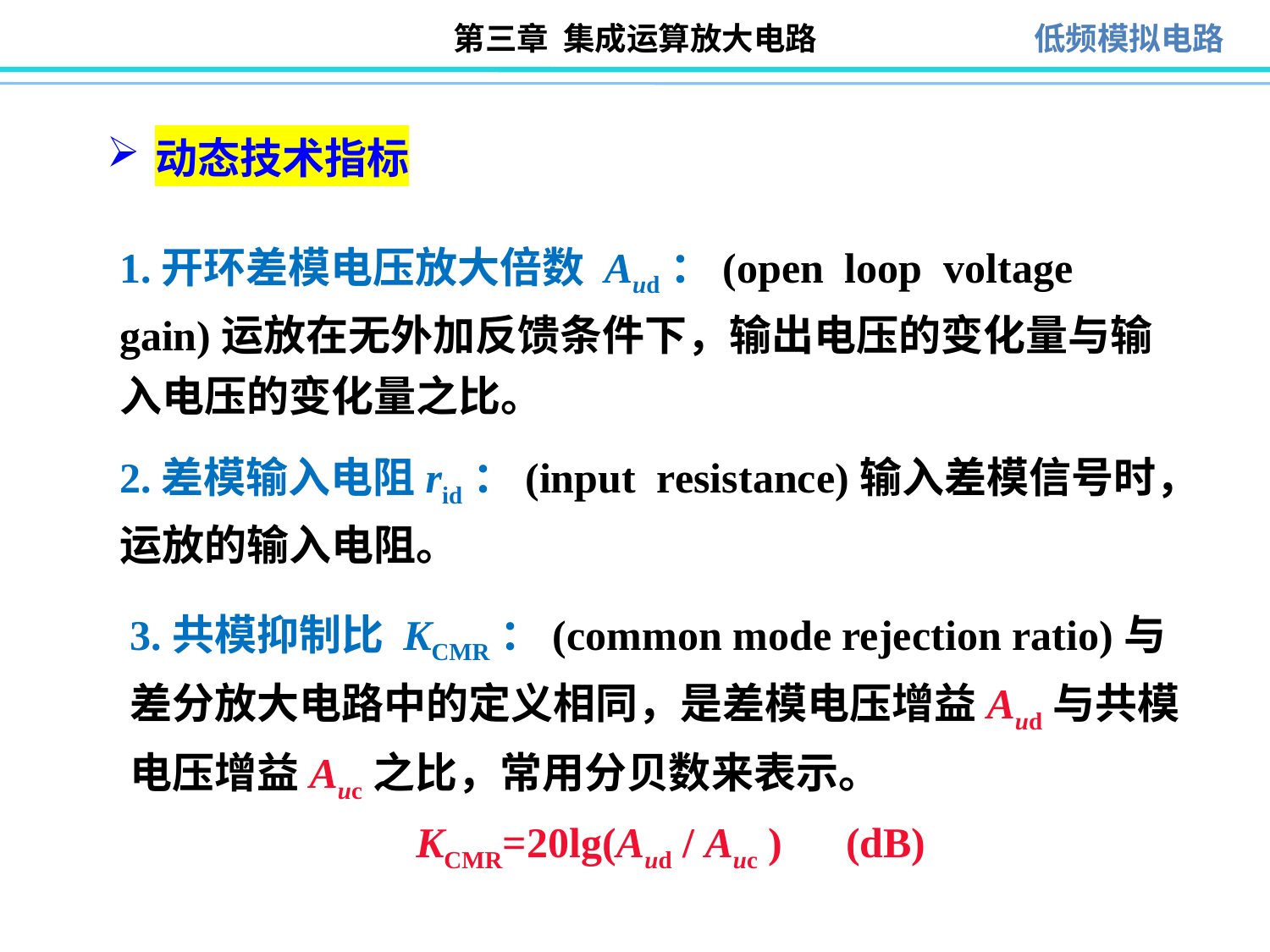

动态技术指标
1.开环差模电压放大倍数 Aud：(open  loop  voltage  gain)运放在无外加反馈条件下，输出电压的变化量与输入电压的变化量之比。
2.差模输入电阻rid：(input  resistance)输入差模信号时，运放的输入电阻。
3.共模抑制比 KCMR：(common mode rejection ratio)与差分放大电路中的定义相同，是差模电压增益Aud与共模电压增益Auc之比，常用分贝数来表示。
                           KCMR=20lg(Aud / Auc )      (dB)
99